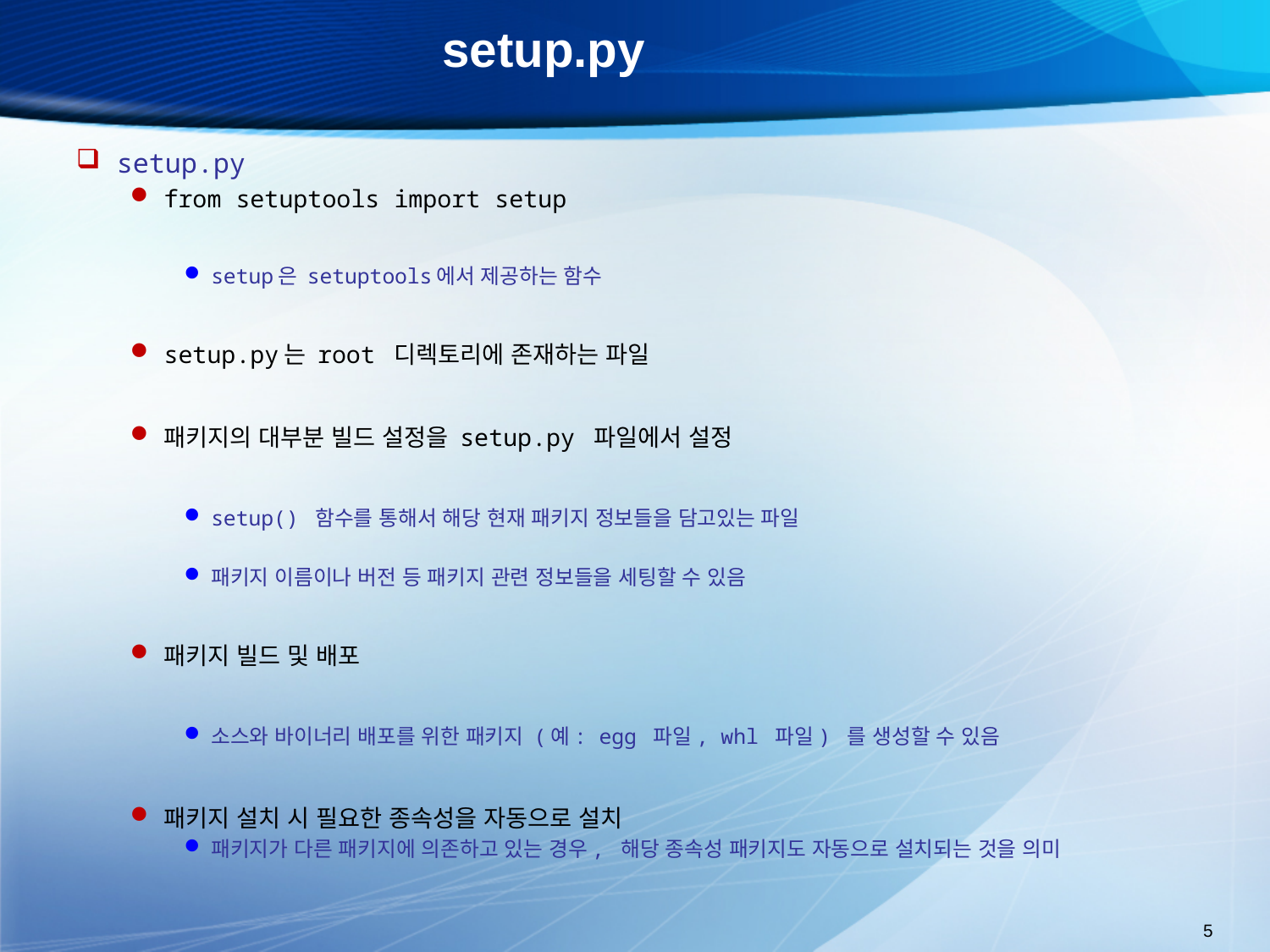

# setup.py
setup.py
from setuptools import setup

setup은 setuptools에서 제공하는 함수

setup.py는 root 디렉토리에 존재하는 파일

패키지의 대부분 빌드 설정을 setup.py 파일에서 설정

setup() 함수를 통해서 해당 현재 패키지 정보들을 담고있는 파일

패키지 이름이나 버전 등 패키지 관련 정보들을 세팅할 수 있음

패키지 빌드 및 배포

소스와 바이너리 배포를 위한 패키지 (예: egg 파일, whl 파일) 를 생성할 수 있음

패키지 설치 시 필요한 종속성을 자동으로 설치
패키지가 다른 패키지에 의존하고 있는 경우, 해당 종속성 패키지도 자동으로 설치되는 것을 의미